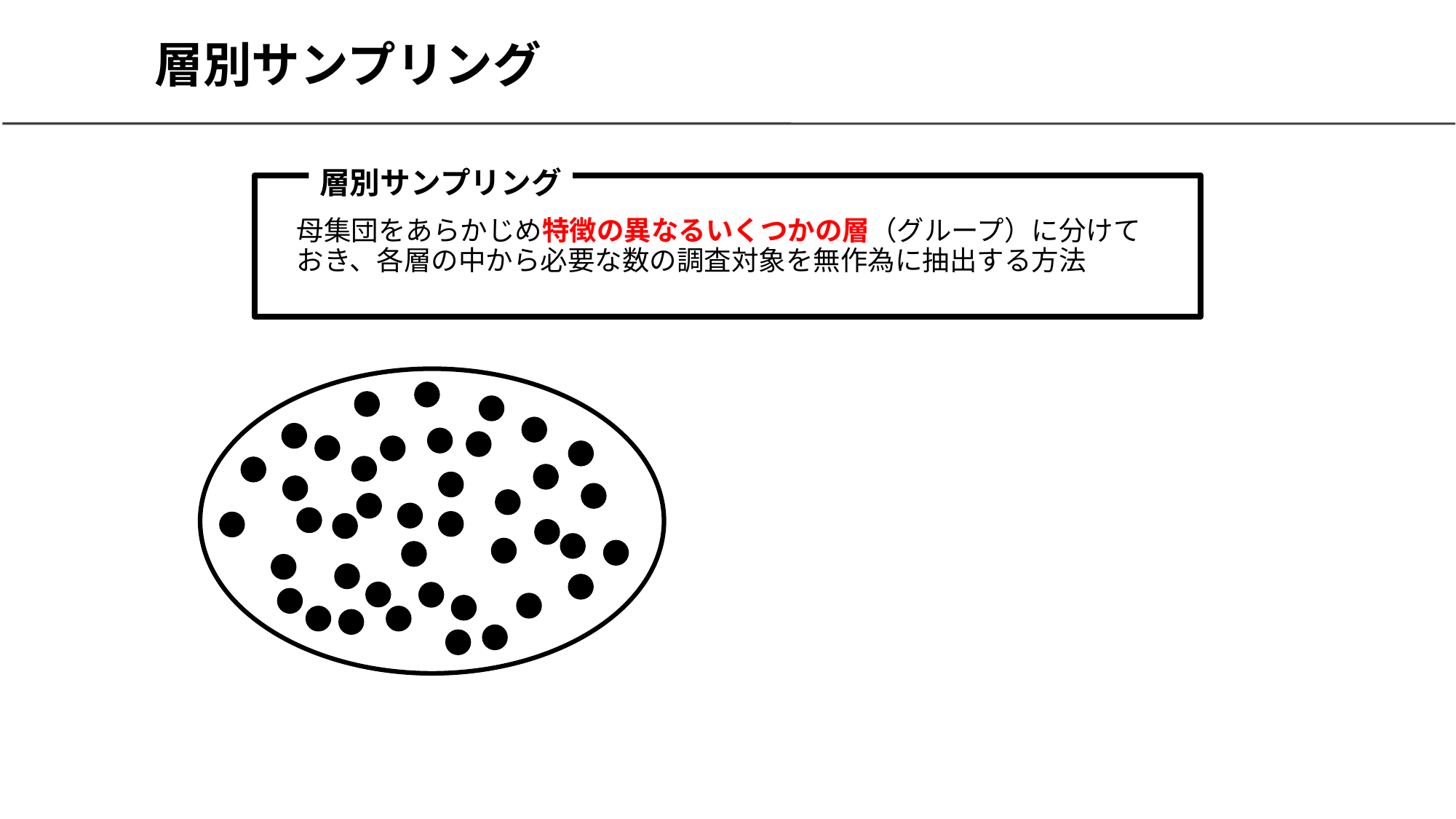

# 層別サンプリング
層別サンプリング

母集団をあらかじめ特徴の異なるいくつかの層（グループ）に分けておき、各層の中から必要な数の調査対象を無作為に抽出する方法